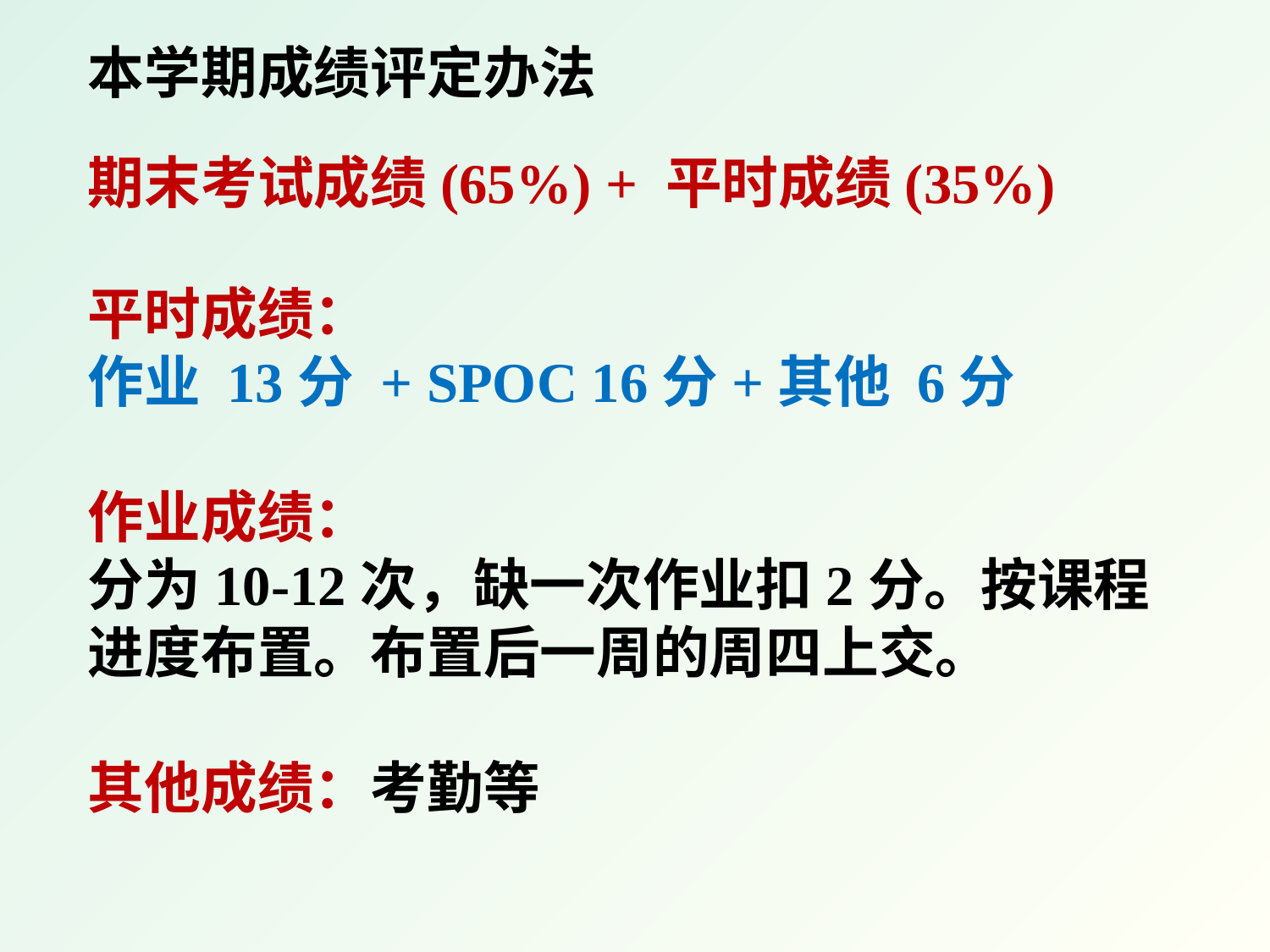

本学期成绩评定办法
期末考试成绩(65%) + 平时成绩(35%)
平时成绩：
作业 13分 + SPOC 16分+其他 6分

作业成绩：
分为10-12次，缺一次作业扣2分。按课程进度布置。布置后一周的周四上交。

其他成绩：考勤等